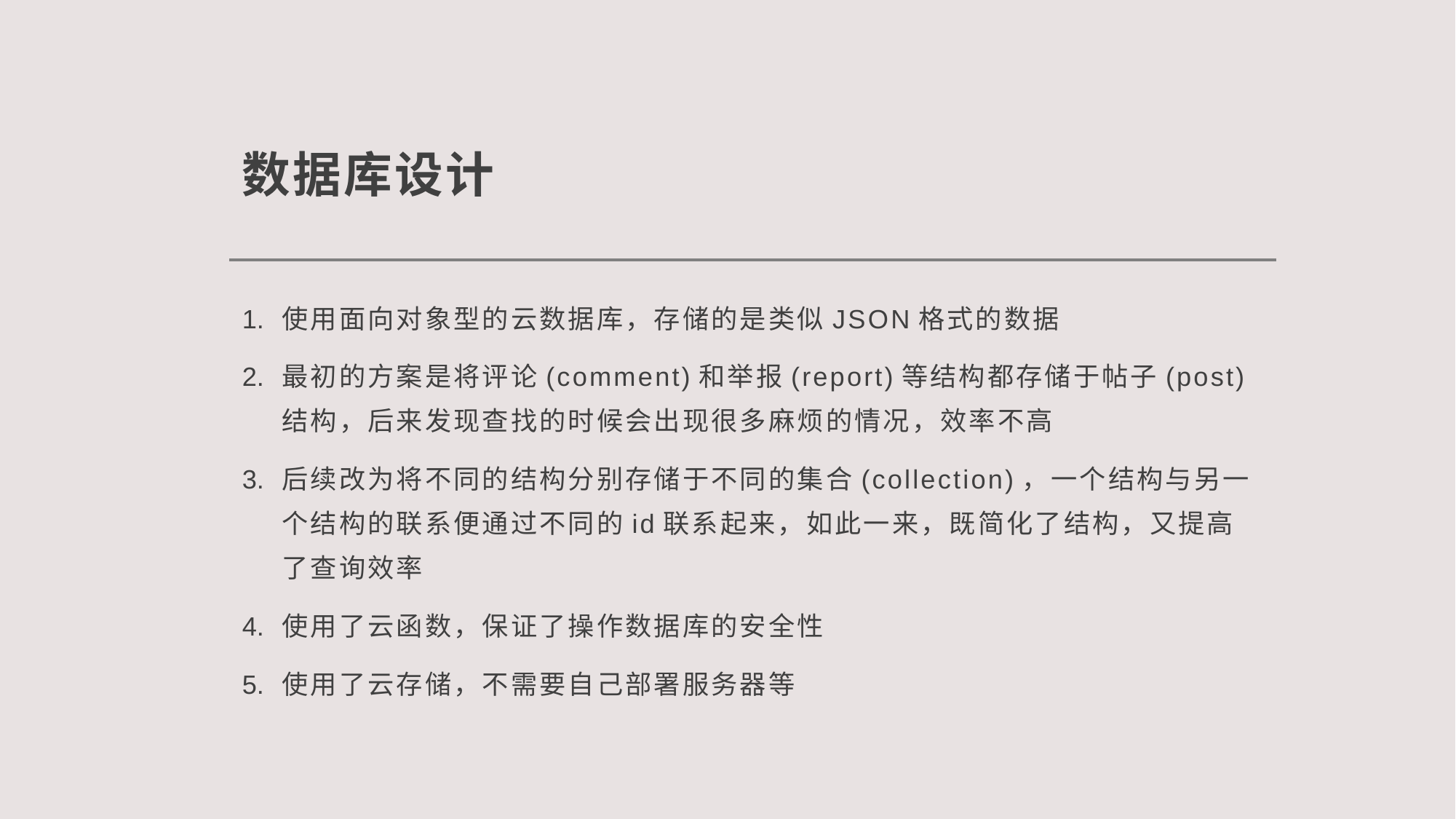

# 数据库设计
使用面向对象型的云数据库，存储的是类似JSON格式的数据
最初的方案是将评论(comment)和举报(report)等结构都存储于帖子(post)结构，后来发现查找的时候会出现很多麻烦的情况，效率不高
后续改为将不同的结构分别存储于不同的集合(collection)，一个结构与另一个结构的联系便通过不同的id联系起来，如此一来，既简化了结构，又提高了查询效率
使用了云函数，保证了操作数据库的安全性
使用了云存储，不需要自己部署服务器等